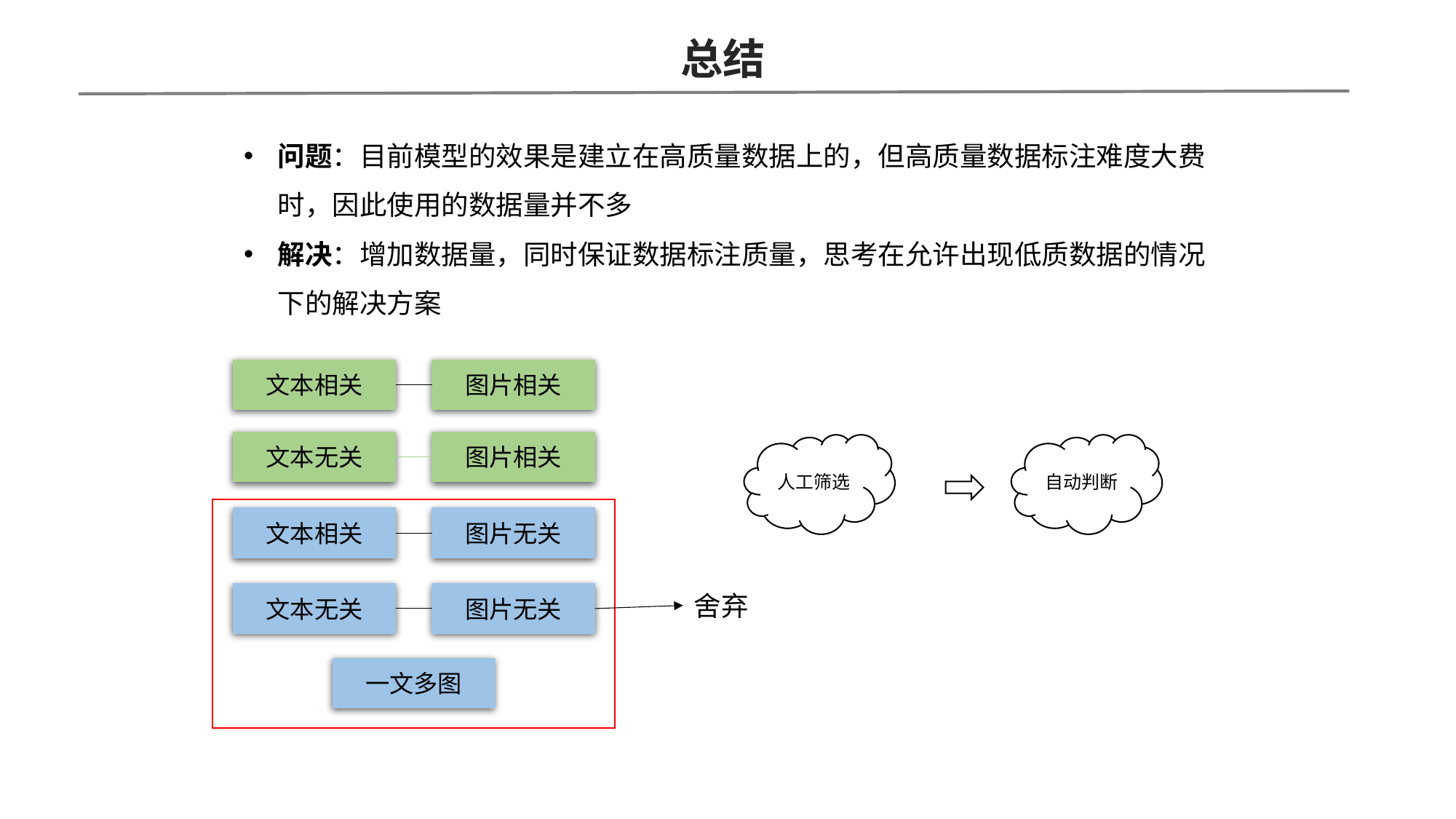

总结
问题：目前模型的效果是建立在高质量数据上的，但高质量数据标注难度大费时，因此使用的数据量并不多
解决：增加数据量，同时保证数据标注质量，思考在允许出现低质数据的情况下的解决方案

文本相关
图片相关
文本无关
图片相关
人工筛选
自动判断

文本相关
图片无关
文本无关
图片无关
舍弃
一文多图